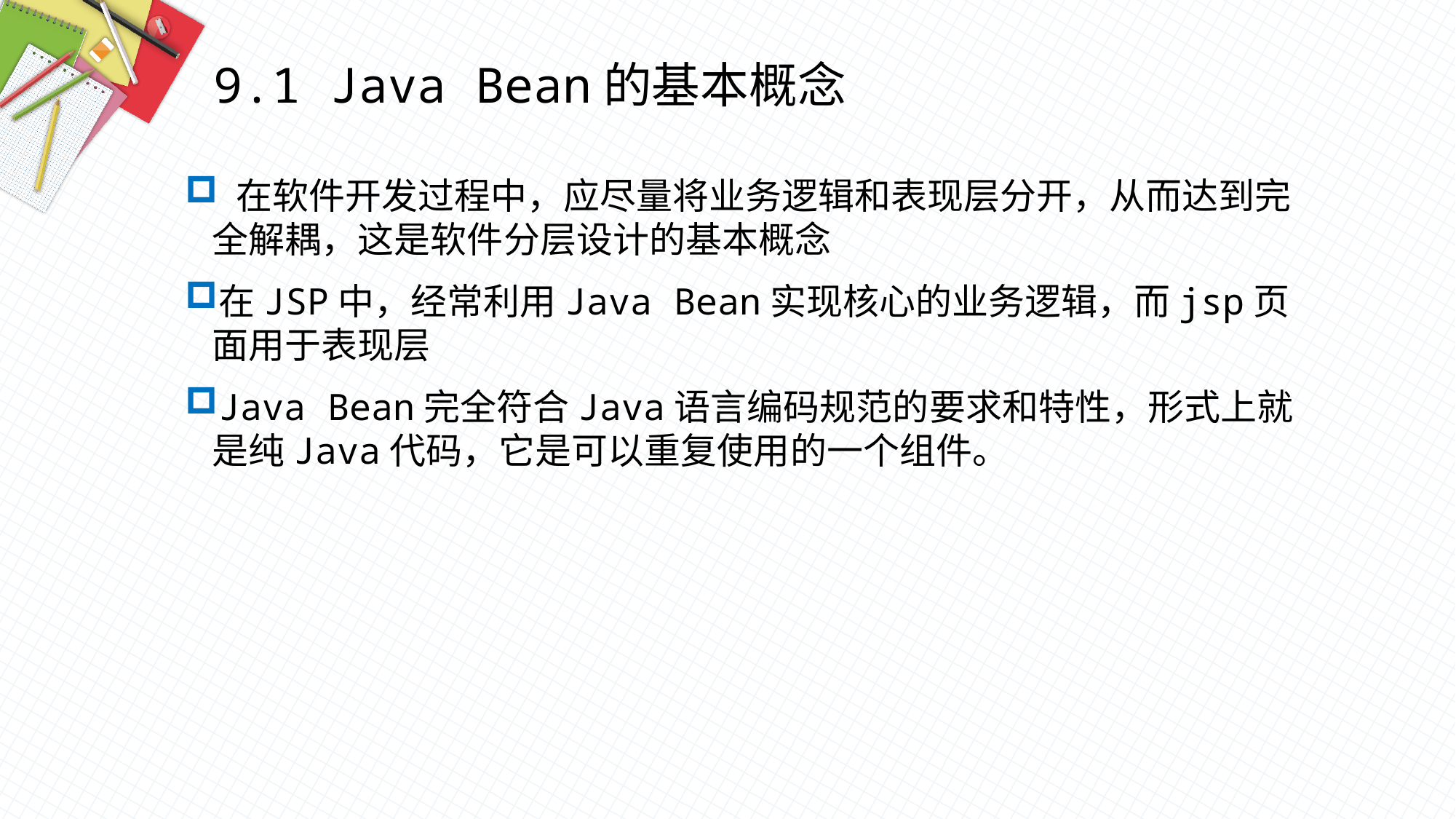

9.1 Java Bean的基本概念
 在软件开发过程中，应尽量将业务逻辑和表现层分开，从而达到完全解耦，这是软件分层设计的基本概念
在JSP中，经常利用Java Bean实现核心的业务逻辑，而jsp页面用于表现层
Java Bean完全符合Java语言编码规范的要求和特性，形式上就是纯Java代码，它是可以重复使用的一个组件。